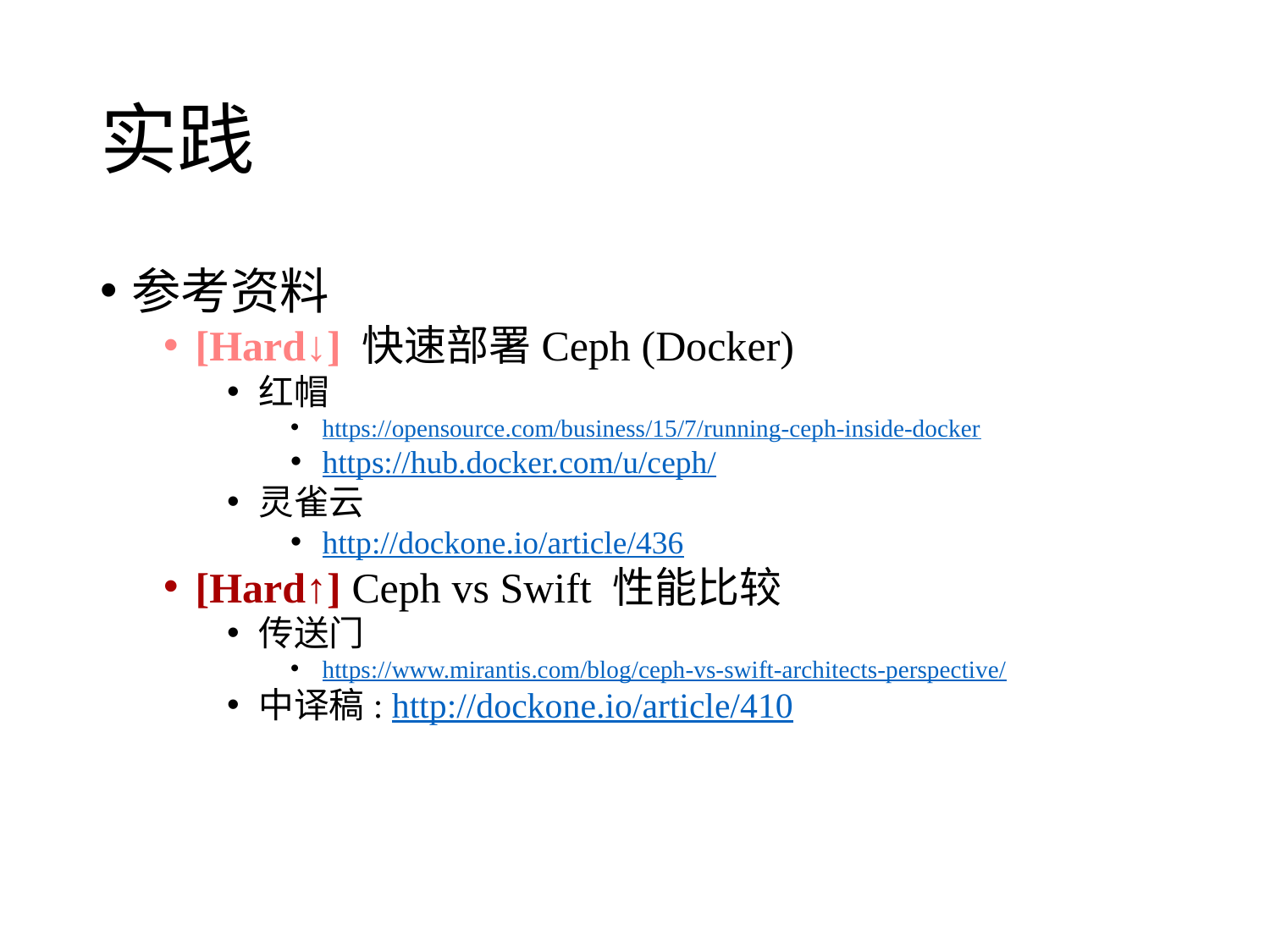

# 实践
参考资料
[Hard↓] 快速部署Ceph (Docker)
红帽
https://opensource.com/business/15/7/running-ceph-inside-docker
https://hub.docker.com/u/ceph/
灵雀云
http://dockone.io/article/436
[Hard↑] Ceph vs Swift 性能比较
传送门
https://www.mirantis.com/blog/ceph-vs-swift-architects-perspective/
中译稿: http://dockone.io/article/410